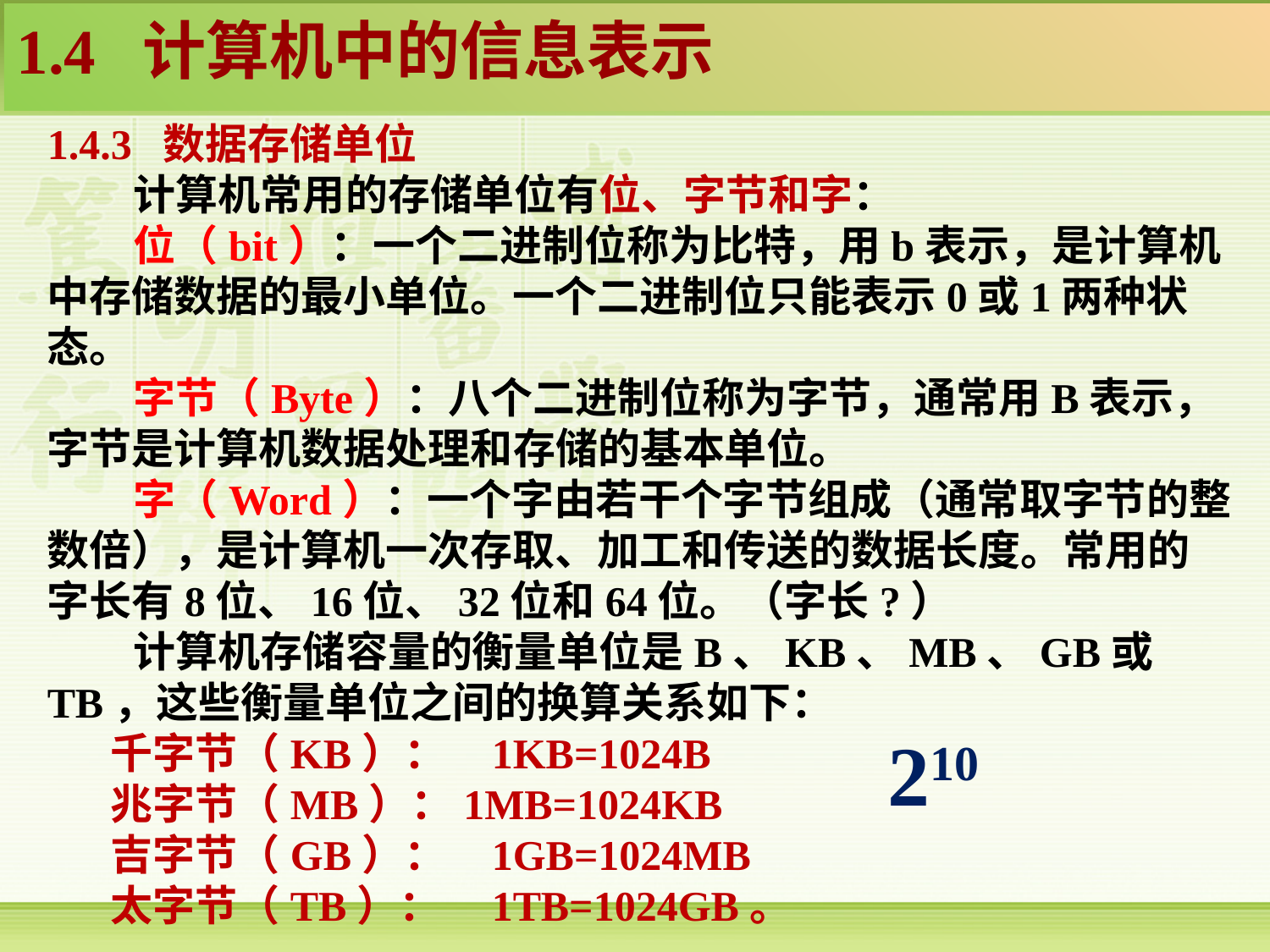

1.4  计算机中的信息表示
1.4.3  数据存储单位
        计算机常用的存储单位有位、字节和字：
        位（bit）：一个二进制位称为比特，用b表示，是计算机中存储数据的最小单位。一个二进制位只能表示0或1两种状态。
        字节（Byte）：八个二进制位称为字节，通常用B表示，字节是计算机数据处理和存储的基本单位。
        字（Word）：一个字由若干个字节组成（通常取字节的整数倍），是计算机一次存取、加工和传送的数据长度。常用的字长有8位、16位、32位和64位。（字长?）
        计算机存储容量的衡量单位是B、KB、MB、GB或TB，这些衡量单位之间的换算关系如下：
千字节（KB）：	1KB=1024B
兆字节（MB）：1MB=1024KB
吉字节（GB）：	1GB=1024MB
太字节（TB）：	1TB=1024GB。
210

39